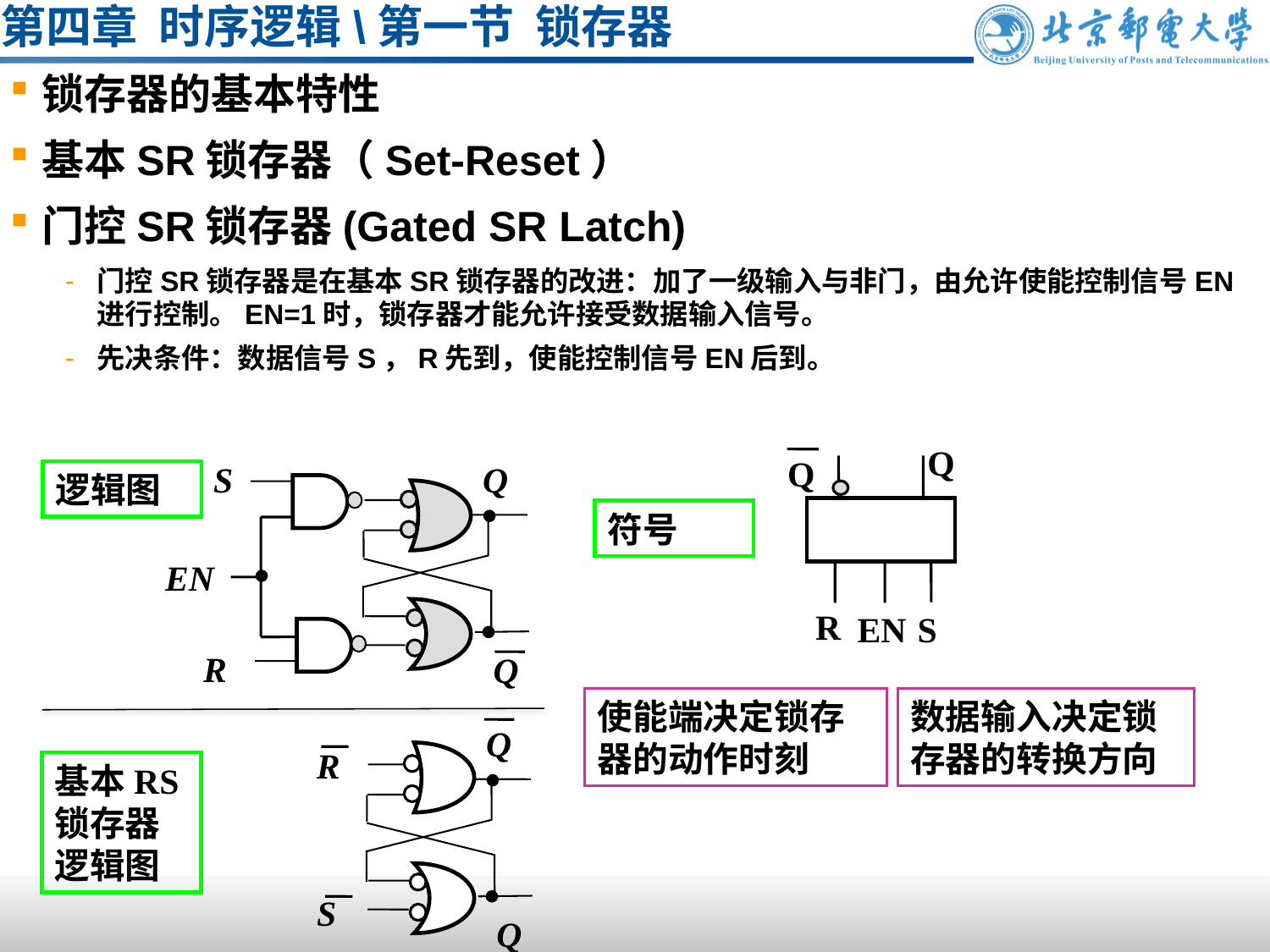

# 第四章  时序逻辑\第一节  锁存器
锁存器的基本特性
基本SR锁存器（Set-Reset）
门控SR锁存器(Gated SR Latch)
门控SR锁存器是在基本SR锁存器的改进：加了一级输入与非门，由允许使能控制信号EN进行控制。EN=1时，锁存器才能允许接受数据输入信号。
先决条件：数据信号S，R先到，使能控制信号EN后到。

Q
Q

R
EN
S

S

Q

EN

R

Q

逻辑图
符号
使能端决定锁存器的动作时刻
数据输入决定锁存器的转换方向

Q

R

S

Q

基本RS锁存器逻辑图